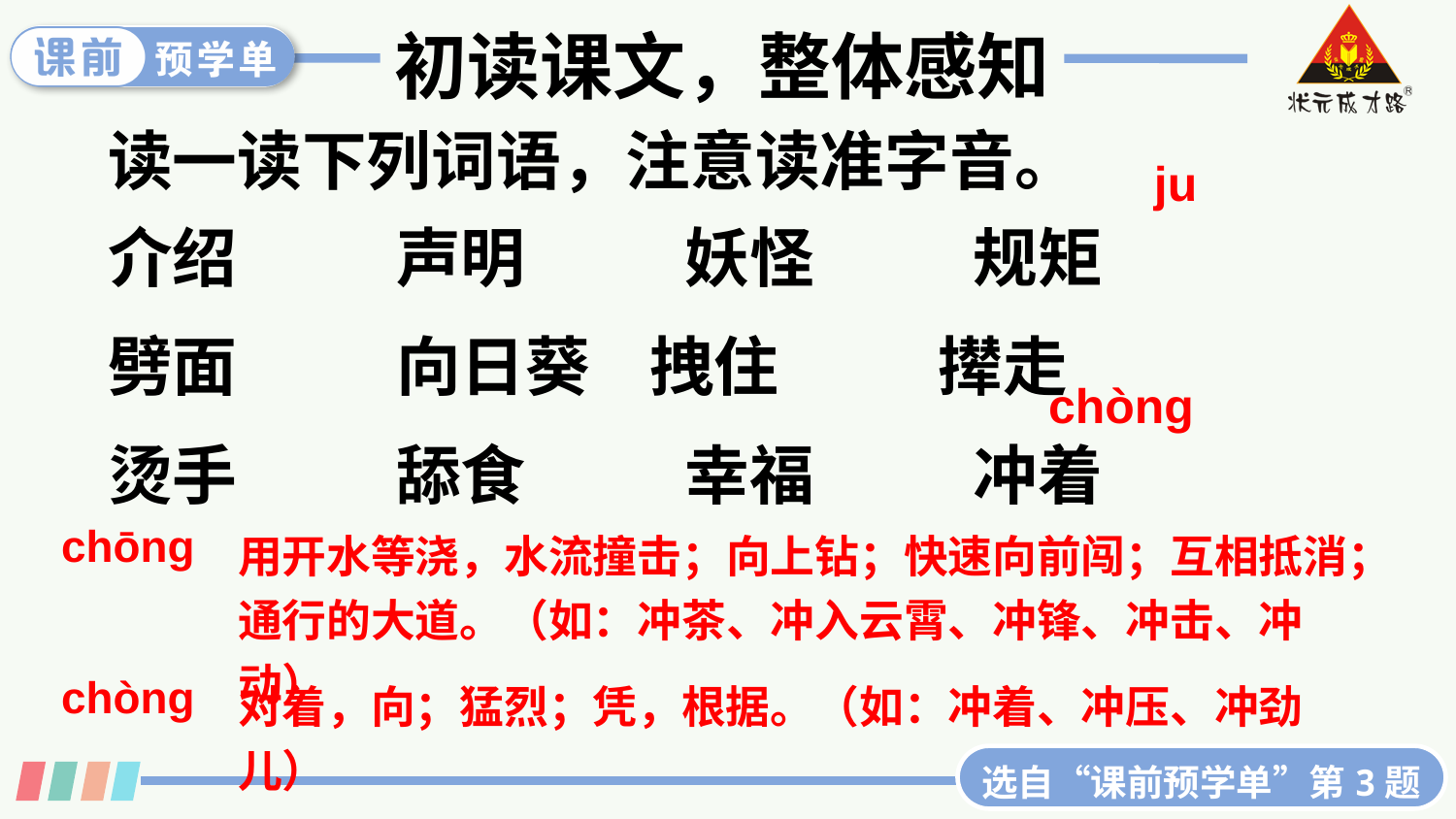

初读课文，整体感知
读一读下列词语，注意读准字音。
ju
介绍　 　 声明　 　 妖怪　 　 规矩
劈面　 　 向日葵    拽住　 　 撵走
烫手　 　 舔食　 　 幸福　 　 冲着
chònɡ
chōnɡ
用开水等浇，水流撞击；向上钻；快速向前闯；互相抵消；通行的大道。（如：冲茶、冲入云霄、冲锋、冲击、冲动）
对着，向；猛烈；凭，根据。（如：冲着、冲压、冲劲儿）
chònɡ
选自“课前预学单”第3题